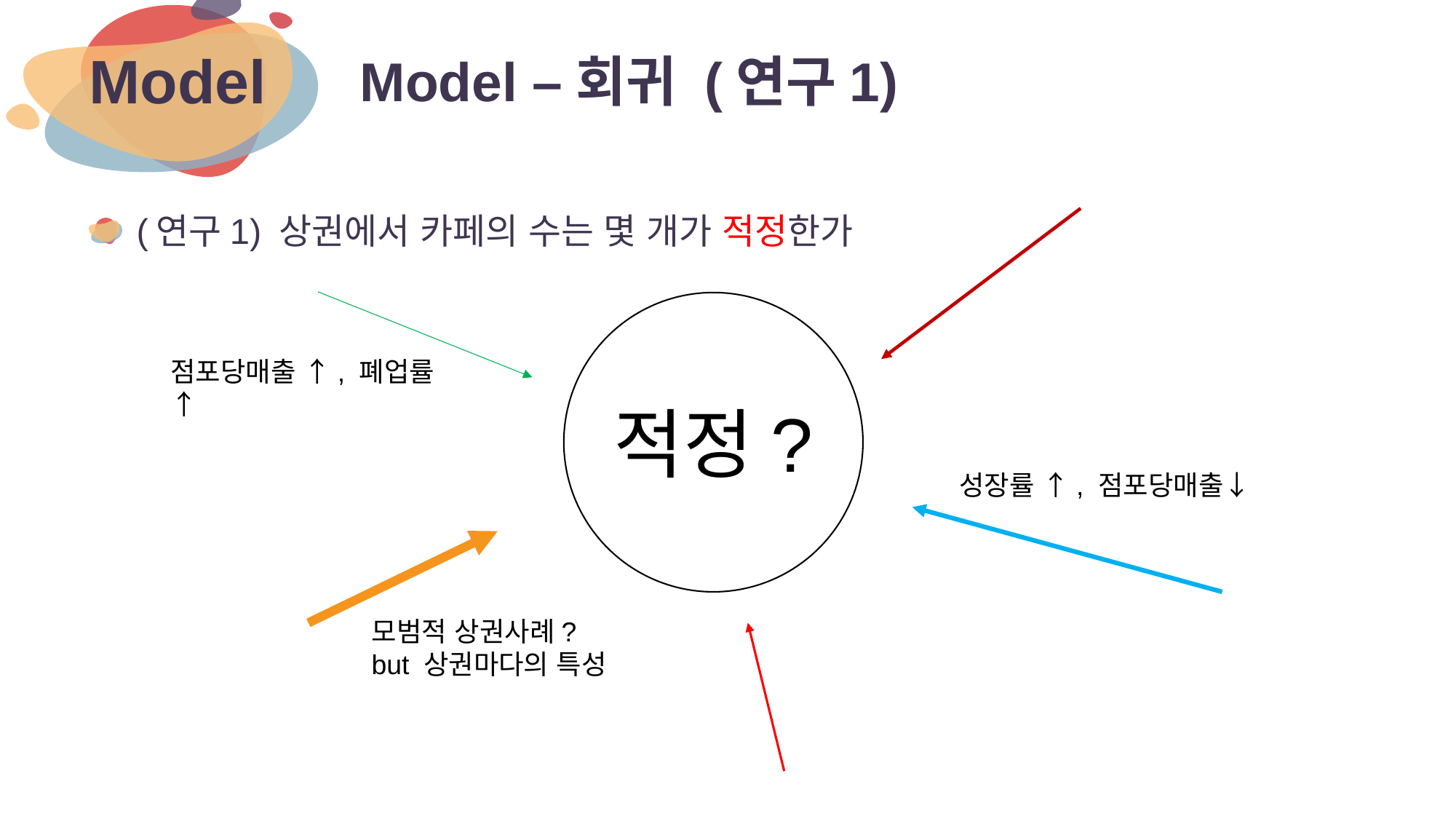

# Model –회귀 (연구1)
Model
(연구1) 상권에서 카페의 수는 몇 개가 적정한가

적정?
점포당매출 ↑, 폐업률 ↑
성장률 ↑, 점포당매출↓
모범적 상권사례?
but 상권마다의 특성